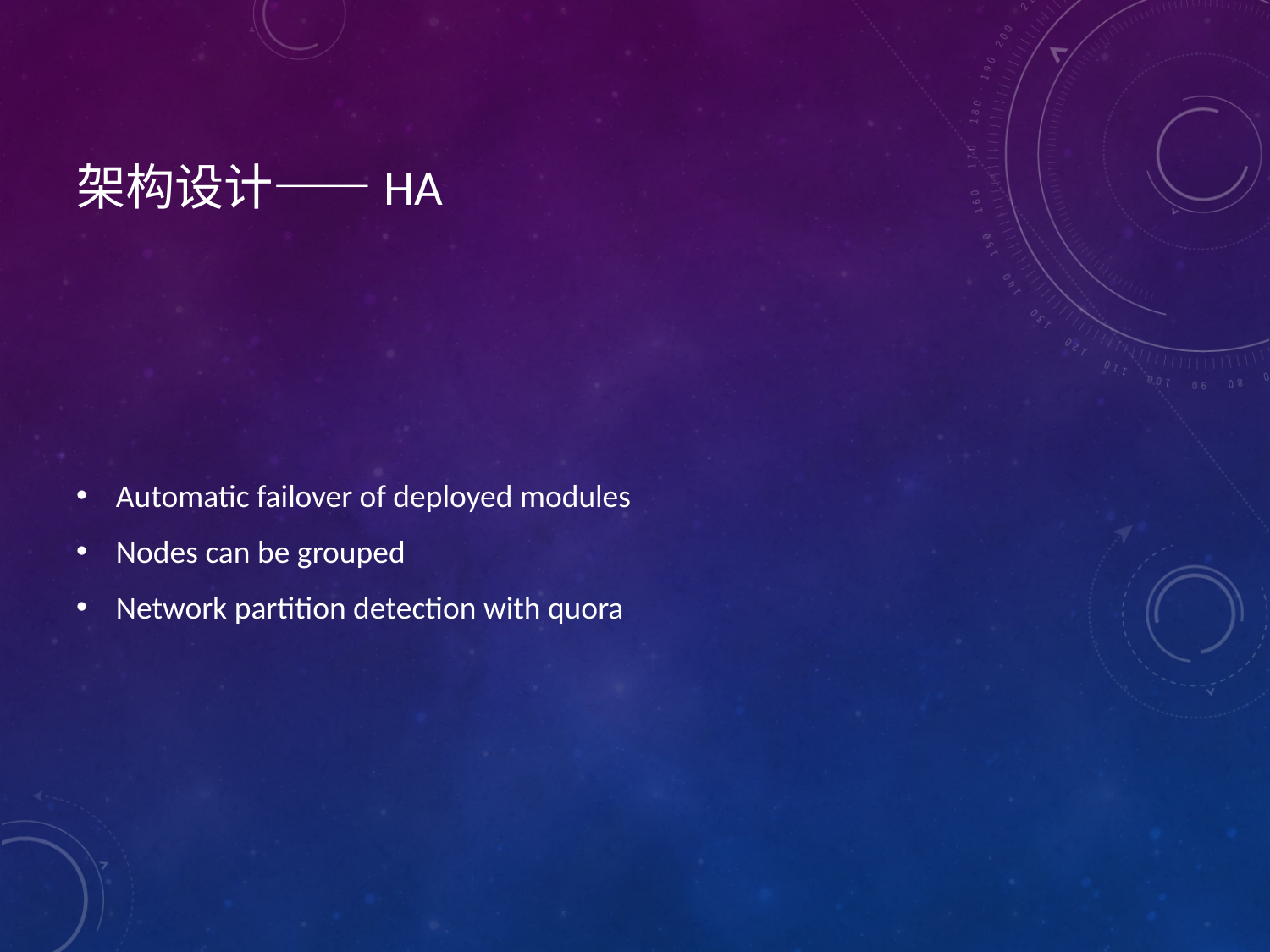

# 架构设计——HA
Automatic failover of deployed modules
Nodes can be grouped
Network partition detection with quora